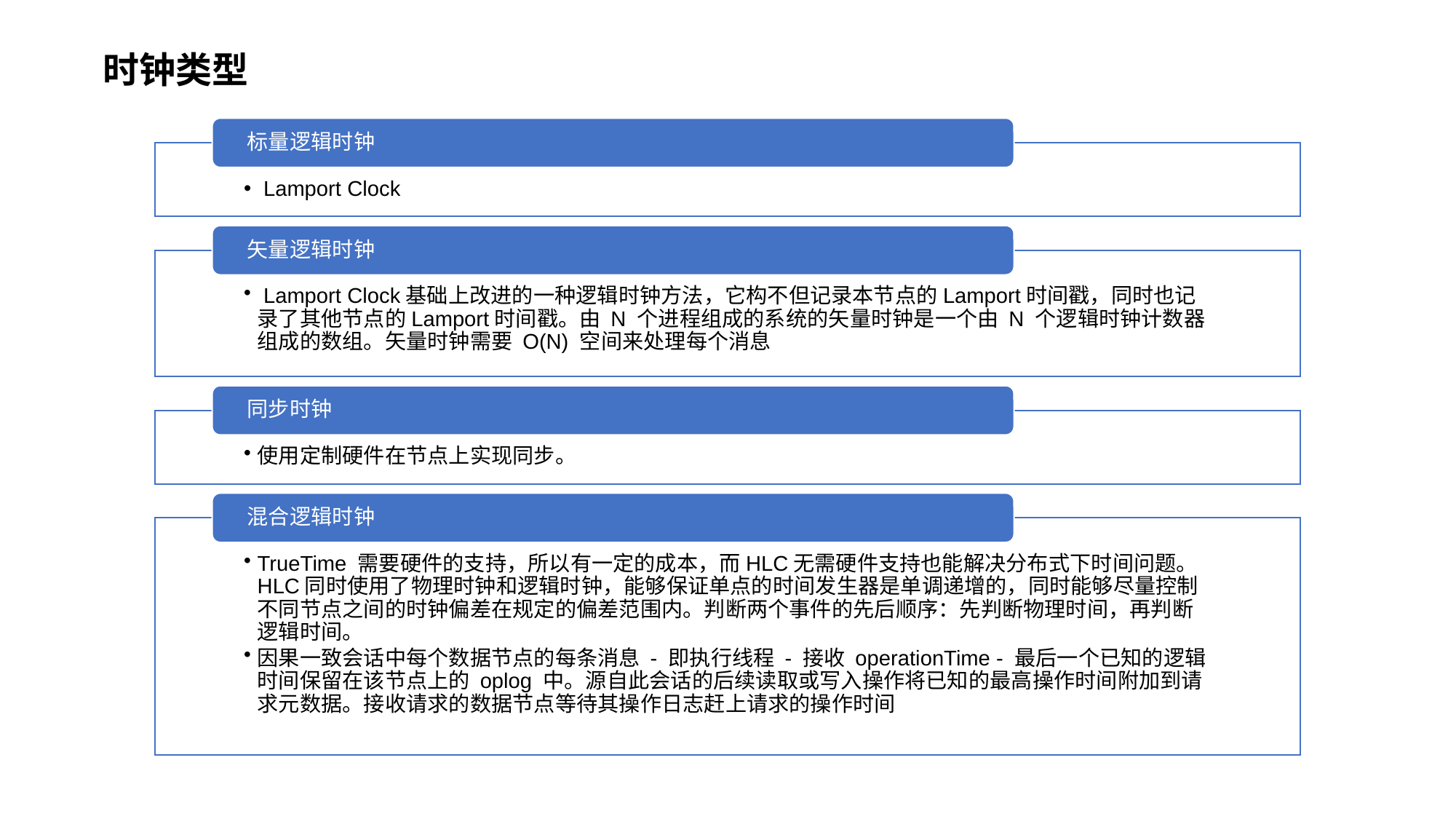

时钟类型
 Lamport Clock
标量逻辑时钟
 Lamport Clock基础上改进的一种逻辑时钟方法，它构不但记录本节点的Lamport时间戳，同时也记录了其他节点的Lamport时间戳。由 N 个进程组成的系统的矢量时钟是一个由 N 个逻辑时钟计数器组成的数组。矢量时钟需要 O(N) 空间来处理每个消息
矢量逻辑时钟
使用定制硬件在节点上实现同步。
同步时钟
TrueTime 需要硬件的支持，所以有一定的成本，而HLC无需硬件支持也能解决分布式下时间问题。HLC同时使用了物理时钟和逻辑时钟，能够保证单点的时间发生器是单调递增的，同时能够尽量控制不同节点之间的时钟偏差在规定的偏差范围内。判断两个事件的先后顺序：先判断物理时间，再判断逻辑时间。
因果一致会话中每个数据节点的每条消息 - 即执行线程 - 接收 operationTime - 最后一个已知的逻辑时间保留在该节点上的 oplog 中。源自此会话的后续读取或写入操作将已知的最高操作时间附加到请求元数据。接收请求的数据节点等待其操作日志赶上请求的操作时间
混合逻辑时钟